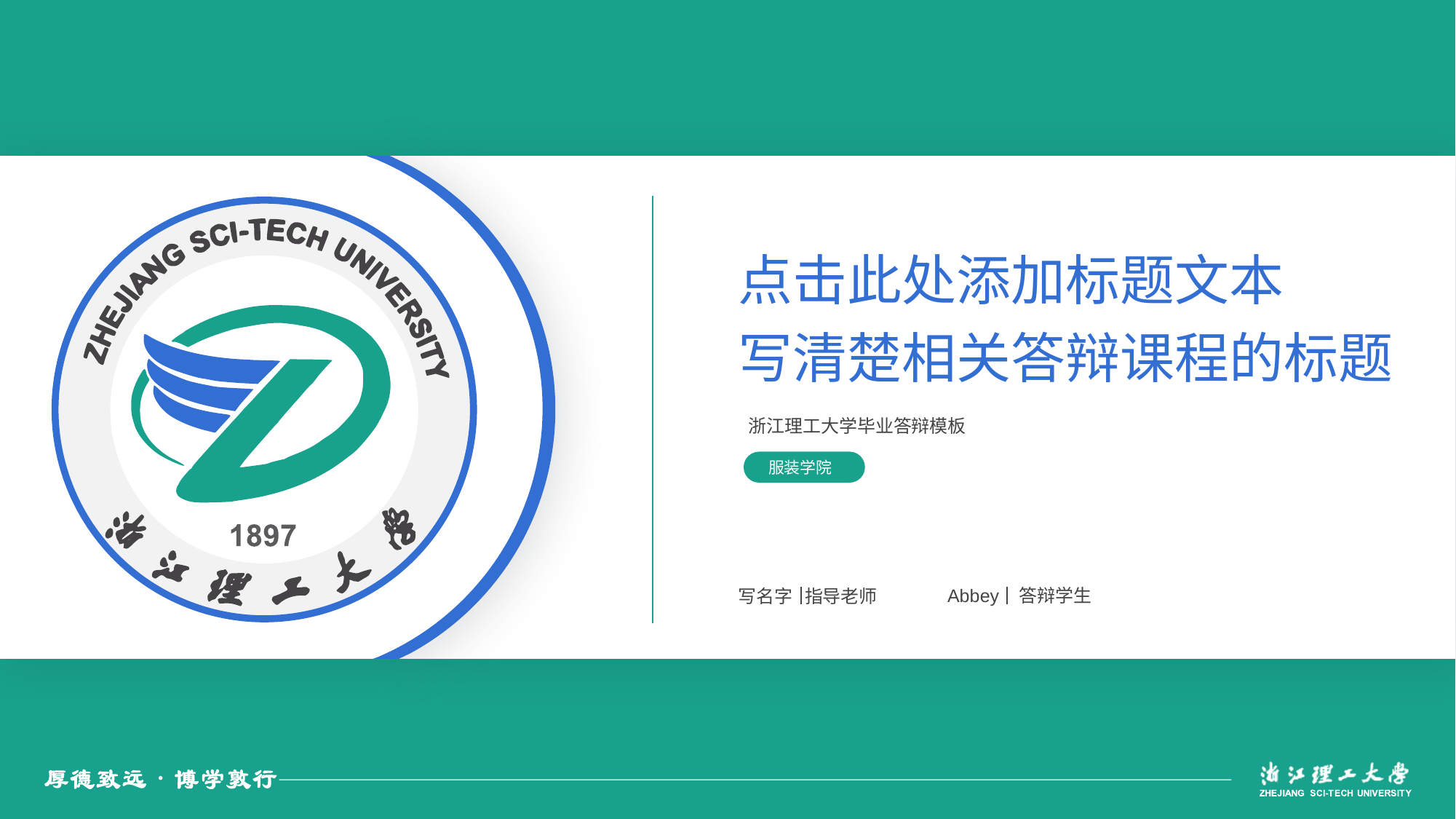

点击此处添加标题文本
写清楚相关答辩课程的标题

浙江理工大学毕业答辩模板
服装学院
Abbey   答辩学生
写名字   指导老师